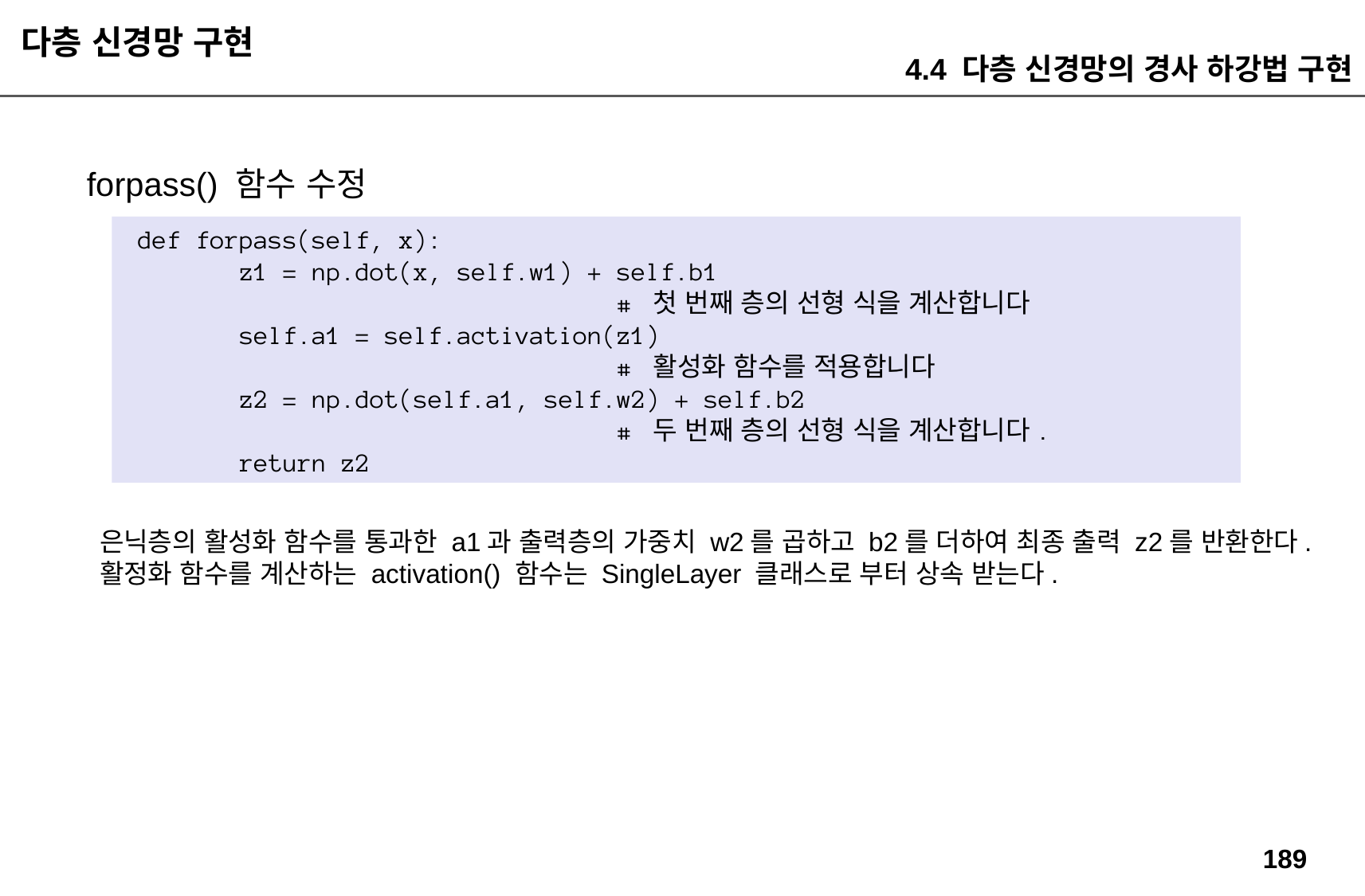

다층 신경망 구현
4.4 다층 신경망의 경사 하강법 구현
forpass() 함수 수정
 def forpass(self, x):
        z1 = np.dot(x, self.w1) + self.b1
                                  # 첫 번째 층의 선형 식을 계산합니다
        self.a1 = self.activation(z1)
                                  # 활성화 함수를 적용합니다
        z2 = np.dot(self.a1, self.w2) + self.b2
                                  # 두 번째 층의 선형 식을 계산합니다.
        return z2
은닉층의 활성화 함수를 통과한 a1과 출력층의 가중치 w2를 곱하고 b2를 더하여 최종 출력 z2를 반환한다.
활정화 함수를 계산하는 activation() 함수는 SingleLayer 클래스로 부터 상속 받는다.